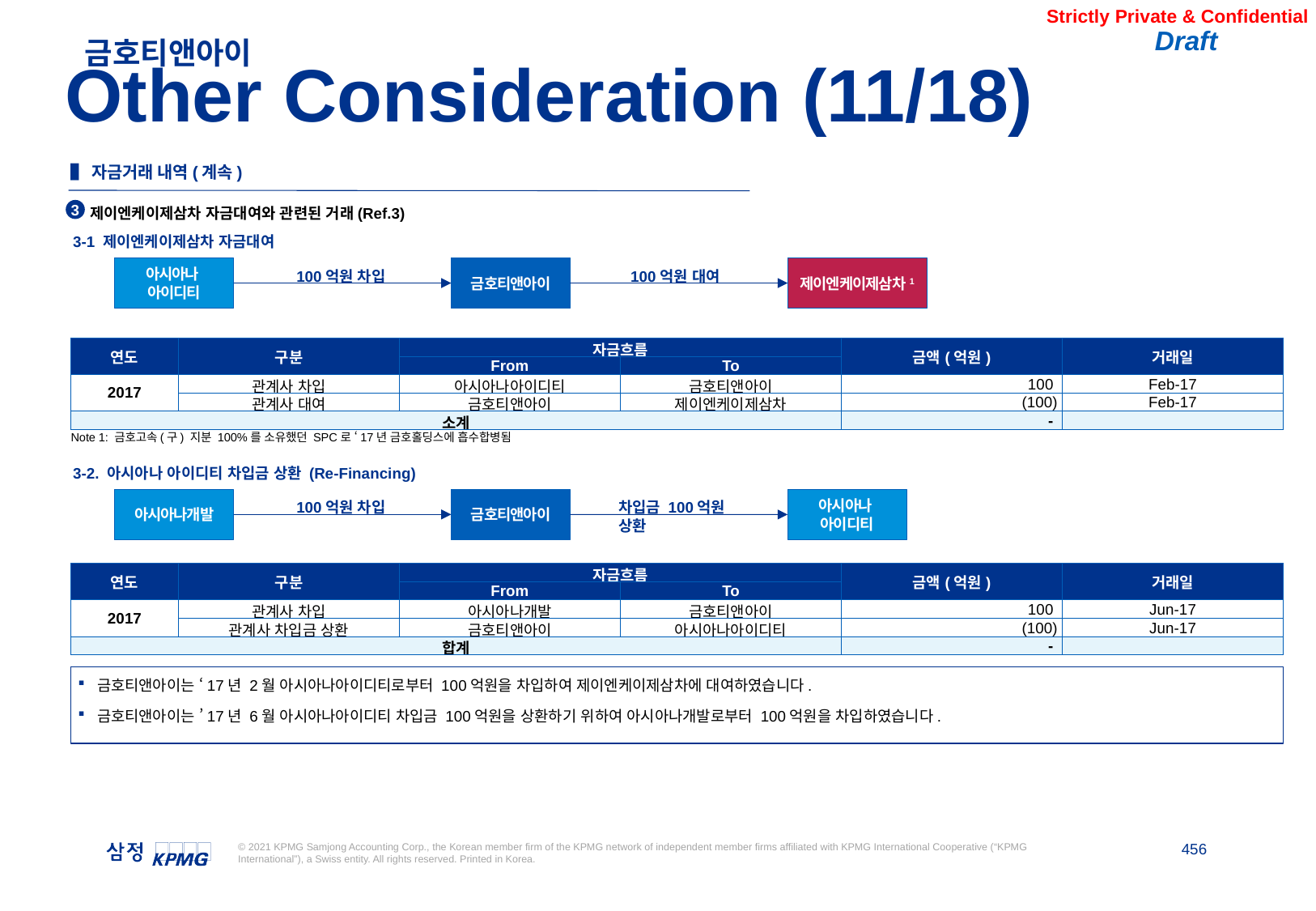

금호티앤아이
Other Consideration (11/18)
▌자금거래 내역(계속)

3
제이엔케이제삼차 자금대여와 관련된 거래(Ref.3)
3-1 제이엔케이제삼차 자금대여
금호티앤아이
아시아나
아이디티
제이엔케이제삼차1
100억원 차입
100억원 대여
| 연도 | 구분 | 자금흐름 |  | 금액(억원) | 거래일 |
| --- | --- | --- | --- | --- | --- |
|  |  | From | To |  |  |
| 2017 | 관계사 차입 | 아시아나아이디티 | 금호티앤아이 | 100 | Feb-17 |
|  | 관계사 대여 | 금호티앤아이 | 제이엔케이제삼차 | (100) | Feb-17 |
| 소계 |  |  |  | - |  |
Note 1: 금호고속(구) 지분 100%를 소유했던 SPC로 ‘17년 금호홀딩스에 흡수합병됨
3-2. 아시아나 아이디티 차입금 상환 (Re-Financing)
아시아나
아이디티
금호티앤아이
아시아나개발
100억원 차입
차입금 100억원 상환
| 연도 | 구분 | 자금흐름 |  | 금액(억원) | 거래일 |
| --- | --- | --- | --- | --- | --- |
|  |  | From | To |  |  |
| 2017 | 관계사 차입 | 아시아나개발 | 금호티앤아이 | 100 | Jun-17 |
|  | 관계사 차입금 상환 | 금호티앤아이 | 아시아나아이디티 | (100) | Jun-17 |
| 합계 |  |  |  | - |  |
금호티앤아이는 ‘17년 2월 아시아나아이디티로부터 100억원을 차입하여 제이엔케이제삼차에 대여하였습니다.
금호티앤아이는 ’17년 6월 아시아나아이디티 차입금 100억원을 상환하기 위하여 아시아나개발로부터 100억원을 차입하였습니다.